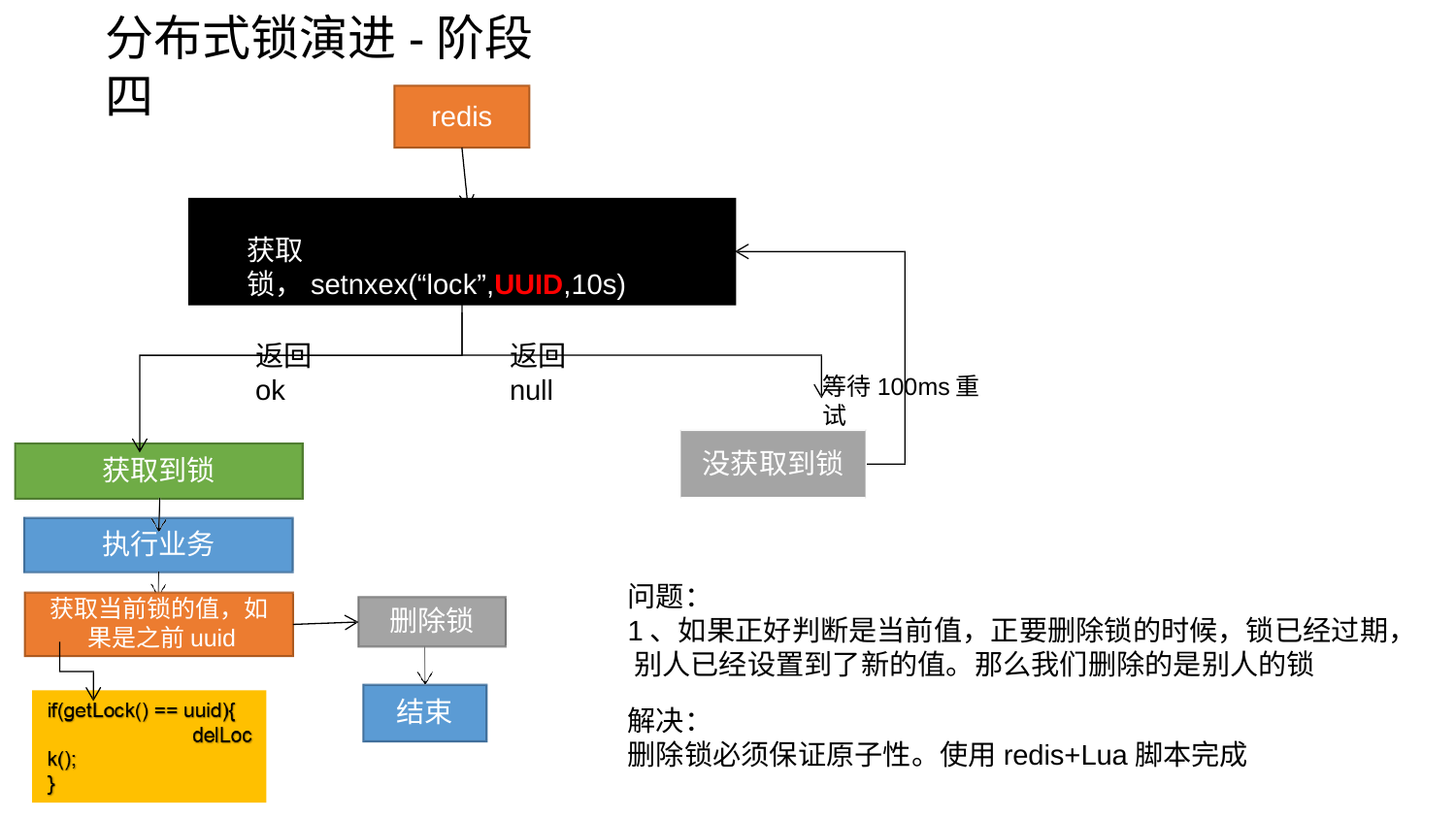

# 分布式锁演进-阶段四

redis

获取锁，setnxex(“lock”,UUID,10s)

返回ok
返回null
等待100ms重试

没获取到锁
获取到锁

执行业务
问题：
1、如果正好判断是当前值，正要删除锁的时候，锁已经过期， 别人已经设置到了新的值。那么我们删除的是别人的锁

解决：
删除锁必须保证原子性。使用redis+Lua脚本完成
获取当前锁的值，如 果是之前uuid

删除锁

结束